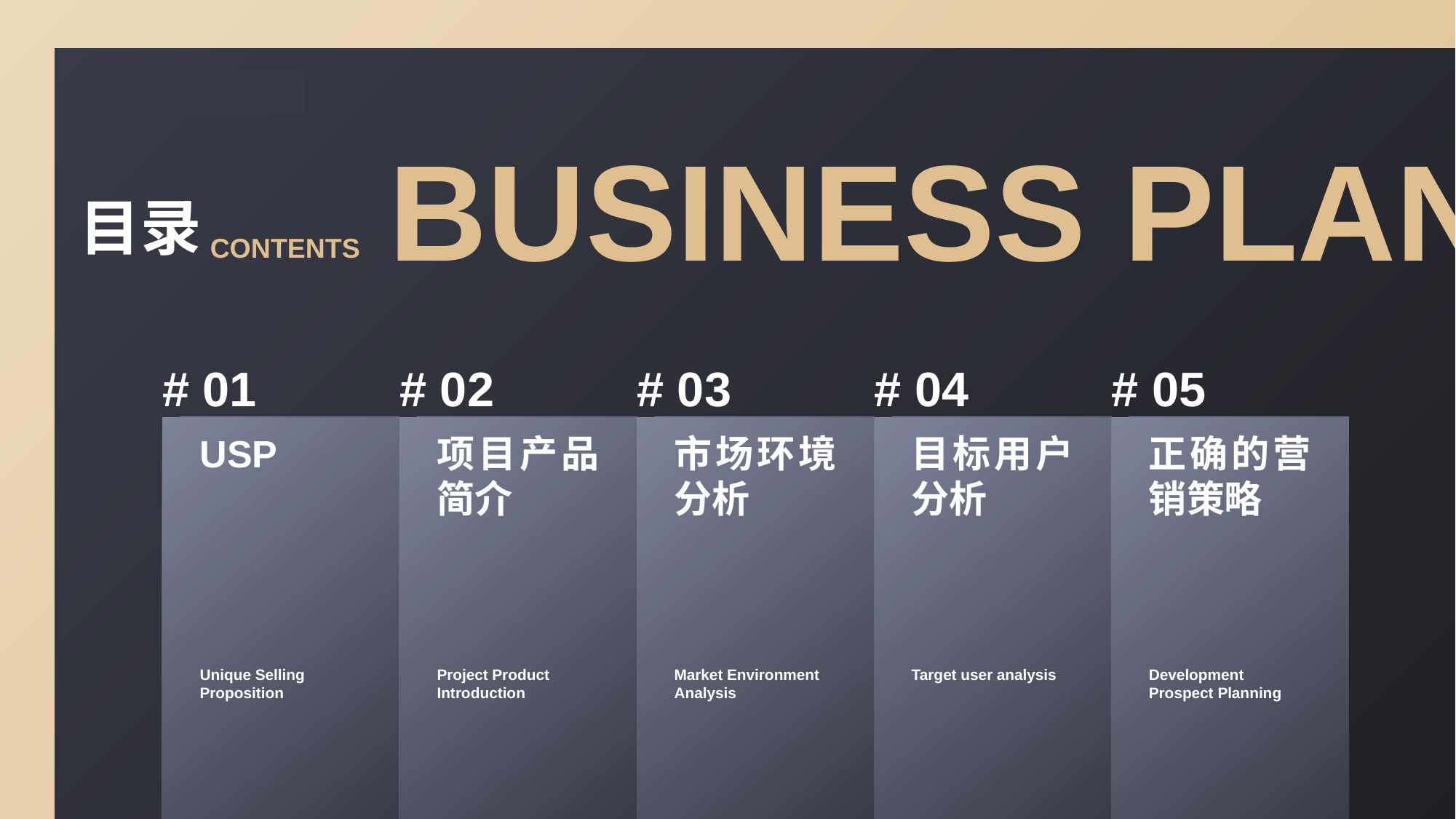

business plan
目录
CONTENTS
# 01
# 02
# 03
# 04
# 05

USP
项目产品简介
市场环境分析
目标用户分析
正确的营销策略
Unique Selling Proposition
Project Product Introduction
Market Environment Analysis
Target user analysis
Development Prospect Planning